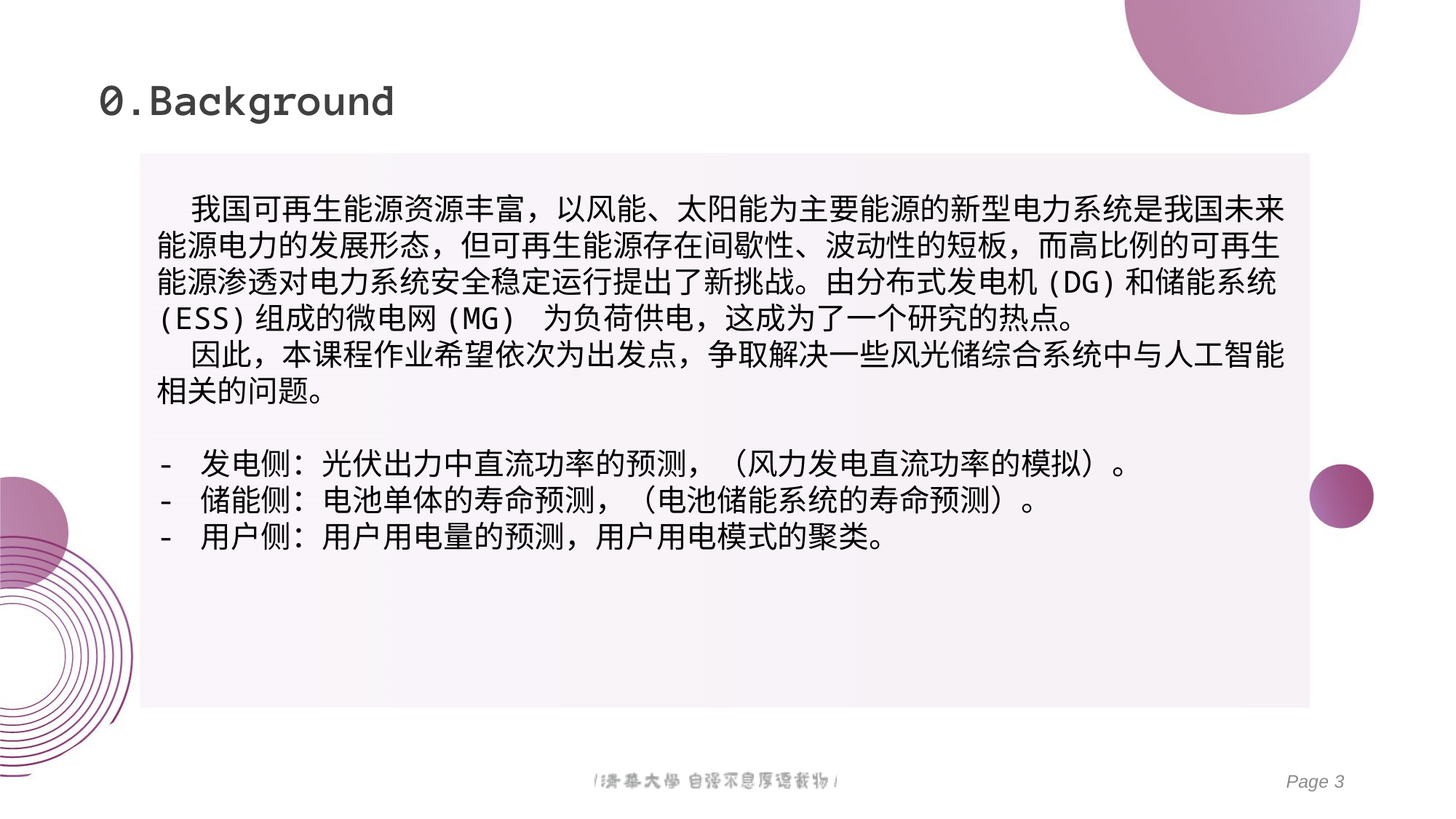

0.Background

    我国可再生能源资源丰富，以风能、太阳能为主要能源的新型电力系统是我国未来能源电力的发展形态，但可再生能源存在间歇性、波动性的短板，而高比例的可再生能源渗透对电力系统安全稳定运行提出了新挑战。由分布式发电机(DG)和储能系统(ESS)组成的微电网(MG) 为负荷供电，这成为了一个研究的热点。
    因此，本课程作业希望依次为出发点，争取解决一些风光储综合系统中与人工智能相关的问题。

- 发电侧：光伏出力中直流功率的预测，（风力发电直流功率的模拟）。
- 储能侧：电池单体的寿命预测，（电池储能系统的寿命预测）。
- 用户侧：用户用电量的预测，用户用电模式的聚类。
Page 3